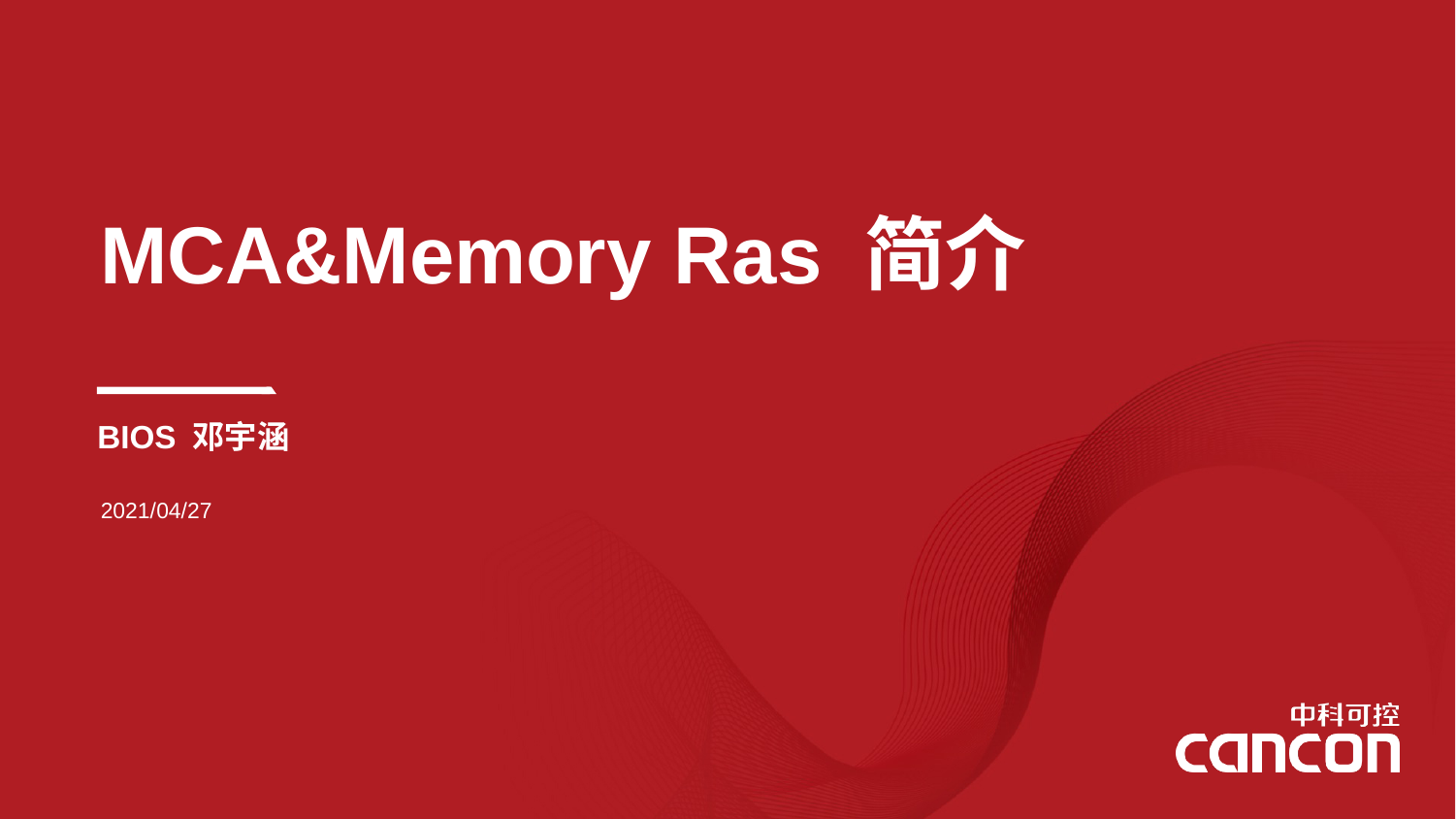

#
MCA&Memory Ras 简介

BIOS 邓宇涵

2021/04/27